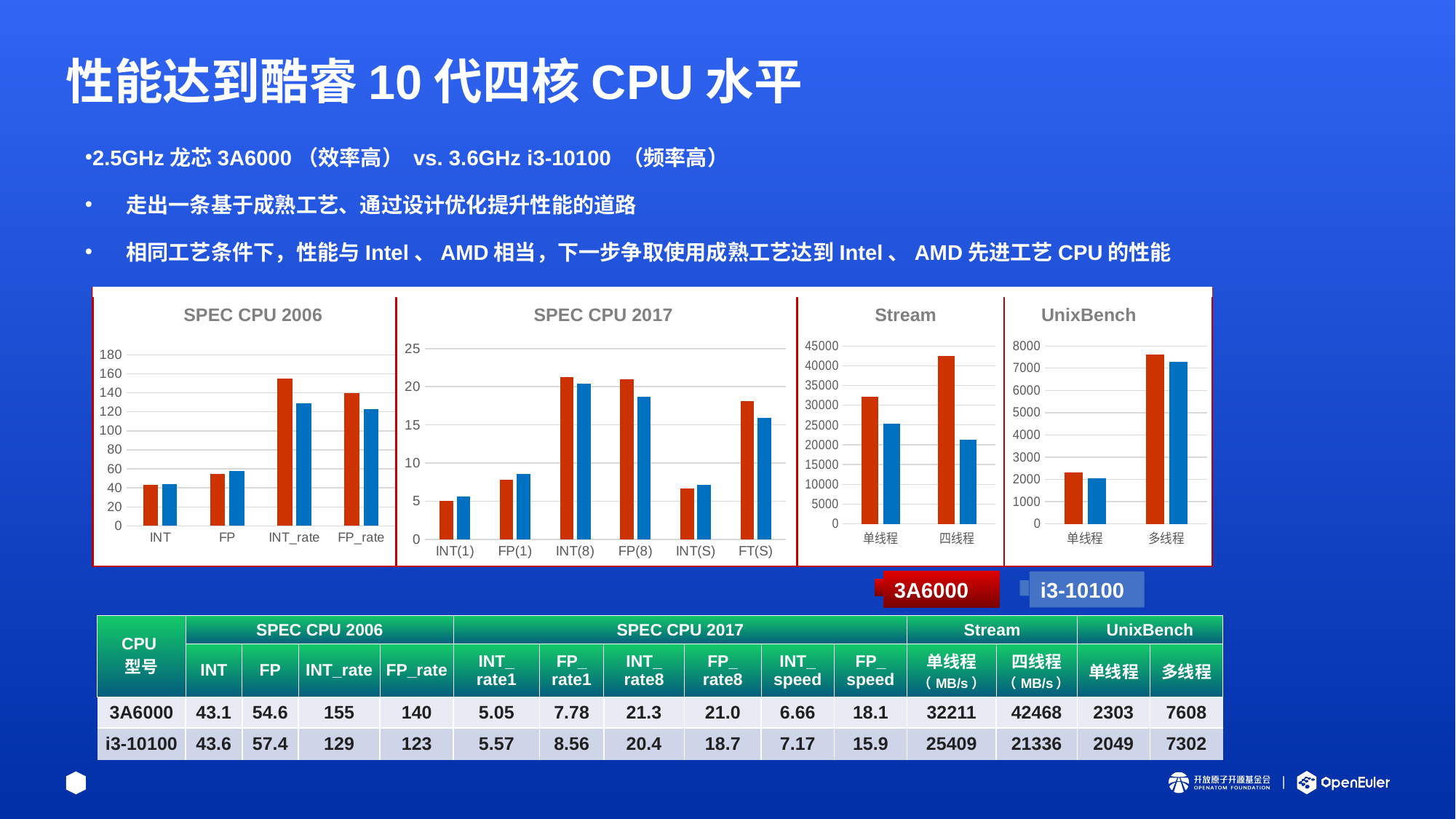

# 性能达到酷睿10代四核CPU水平
2.5GHz龙芯3A6000（效率高） vs. 3.6GHz i3-10100 （频率高）
走出一条基于成熟工艺、通过设计优化提升性能的道路
相同工艺条件下，性能与Intel、AMD相当，下一步争取使用成熟工艺达到Intel、AMD先进工艺CPU的性能

SPEC CPU 2006
SPEC CPU 2017
Stream
UnixBench

### Chart

| Category | 3A6000 | 13-10100 |
|---|---|---|
| INT(1) | 5.05 | 5.57 |
| FP(1) | 7.78 | 8.56 |
| INT(8) | 21.3 | 20.4 |
| FP(8) | 21.0 | 18.7 |
| INT(S) | 6.66 | 7.17 |
| FT(S) | 18.1 | 15.9 |

### Chart

| Category | 3A6000 | 13-10100 |
|---|---|---|
| 单线程 | 32210.8 | 25409.4 |
| 四线程 | 42467.9 | 21335.8 |

### Chart

| Category | 3A6000 | 13-10100 |
|---|---|---|
| 单线程 | 2302.8 | 2049.0 |
| 多线程 | 7608.4 | 7302.2 |

### Chart

| Category | 3A6000 | 13-10100 |
|---|---|---|
| INT | 43.1 | 43.6 |
| FP | 54.6 | 57.4 |
| INT_rate | 155.0 | 129.0 |
| FP_rate | 140.0 | 123.0 |
3A6000
i3-10100

| CPU 型号 | SPEC CPU 2006 |  |  |  | SPEC CPU 2017 |  |  |  |  |  | Stream |  | UnixBench |  |
| --- | --- | --- | --- | --- | --- | --- | --- | --- | --- | --- | --- | --- | --- | --- |
|  | INT | FP | INT\_rate | FP\_rate | INT\_ rate1 | FP\_ rate1 | INT\_ rate8 | FP\_ rate8 | INT\_ speed | FP\_ speed | 单线程 （MB/s） | 四线程 （MB/s） | 单线程 | 多线程 |
| 3A6000 | 43.1 | 54.6 | 155 | 140 | 5.05 | 7.78 | 21.3 | 21.0 | 6.66 | 18.1 | 32211 | 42468 | 2303 | 7608 |
| i3-10100 | 43.6 | 57.4 | 129 | 123 | 5.57 | 8.56 | 20.4 | 18.7 | 7.17 | 15.9 | 25409 | 21336 | 2049 | 7302 |
8